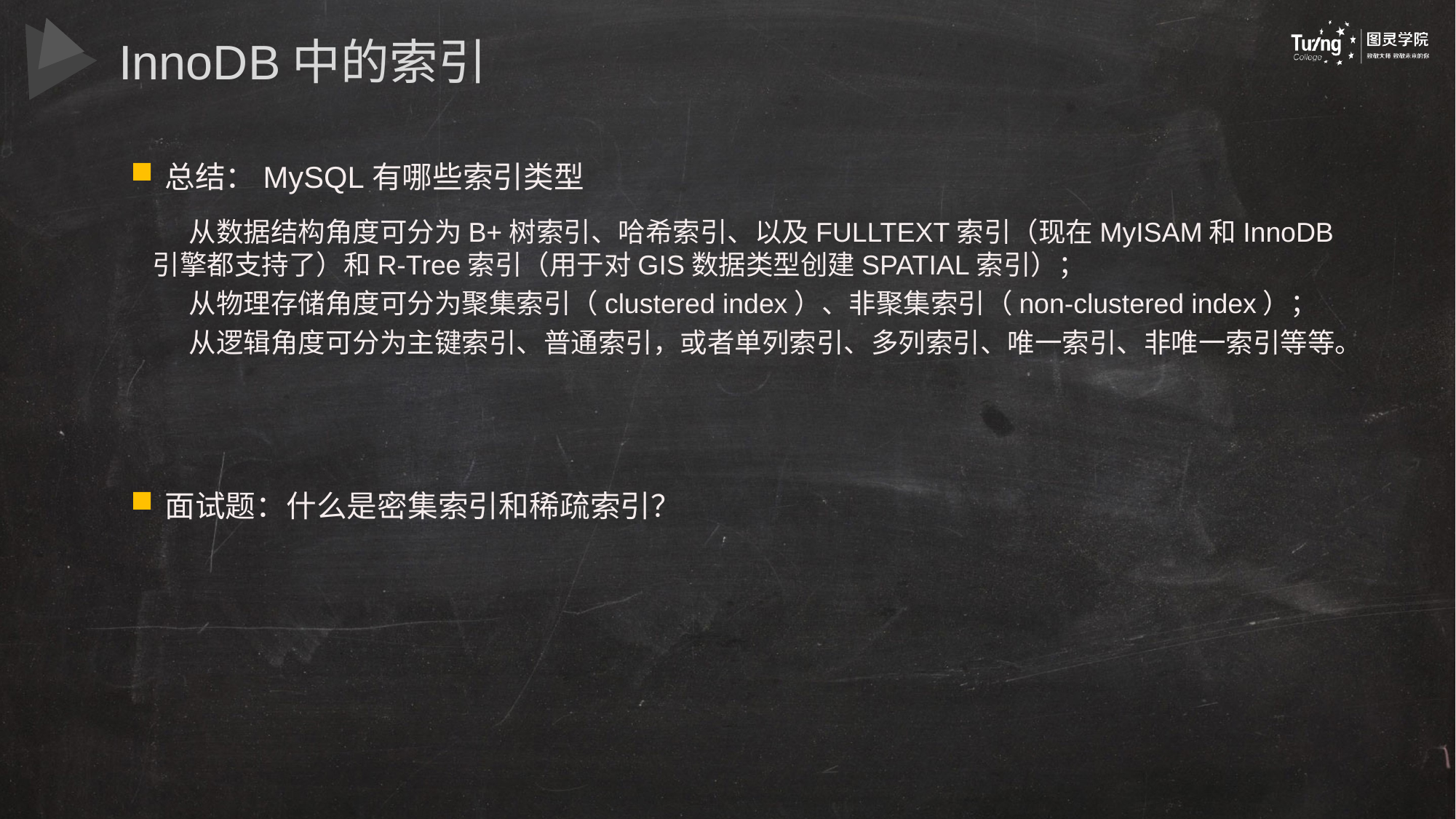

InnoDB中的索引
总结：MySQL有哪些索引类型
从数据结构角度可分为B+树索引、哈希索引、以及FULLTEXT索引（现在MyISAM和InnoDB引擎都支持了）和R-Tree索引（用于对GIS数据类型创建SPATIAL索引）；
从物理存储角度可分为聚集索引（clustered index）、非聚集索引（non-clustered index）；
从逻辑角度可分为主键索引、普通索引，或者单列索引、多列索引、唯一索引、非唯一索引等等。
面试题：什么是密集索引和稀疏索引？